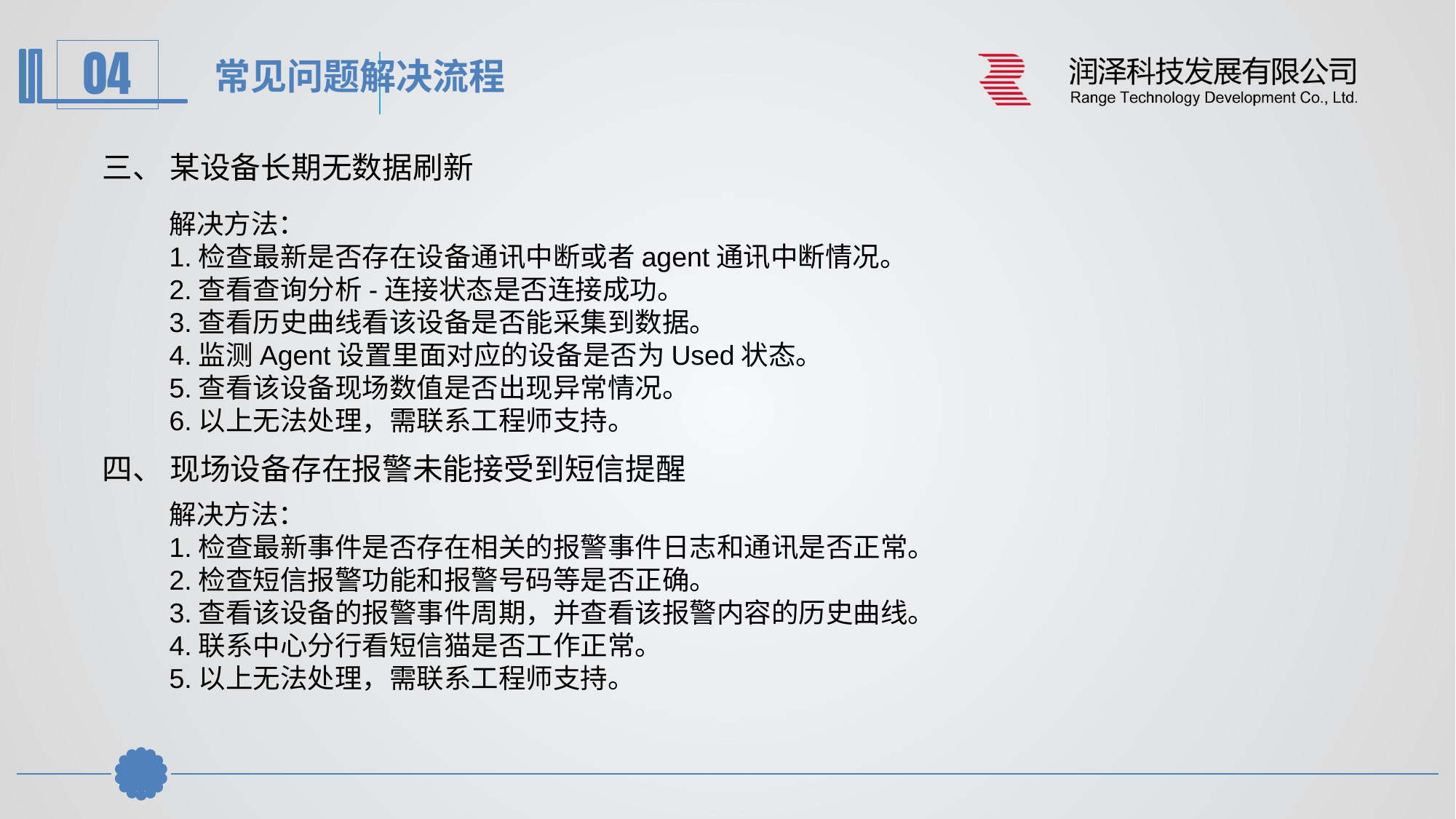

常见问题解决流程
三、 某设备长期无数据刷新
解决方法：
1.检查最新是否存在设备通讯中断或者agent通讯中断情况。
2.查看查询分析-连接状态是否连接成功。
3.查看历史曲线看该设备是否能采集到数据。
4.监测Agent设置里面对应的设备是否为Used状态。
5.查看该设备现场数值是否出现异常情况。
6.以上无法处理，需联系工程师支持。
四、 现场设备存在报警未能接受到短信提醒
解决方法：
1.检查最新事件是否存在相关的报警事件日志和通讯是否正常。
2.检查短信报警功能和报警号码等是否正确。
3.查看该设备的报警事件周期，并查看该报警内容的历史曲线。
4.联系中心分行看短信猫是否工作正常。
5.以上无法处理，需联系工程师支持。
14